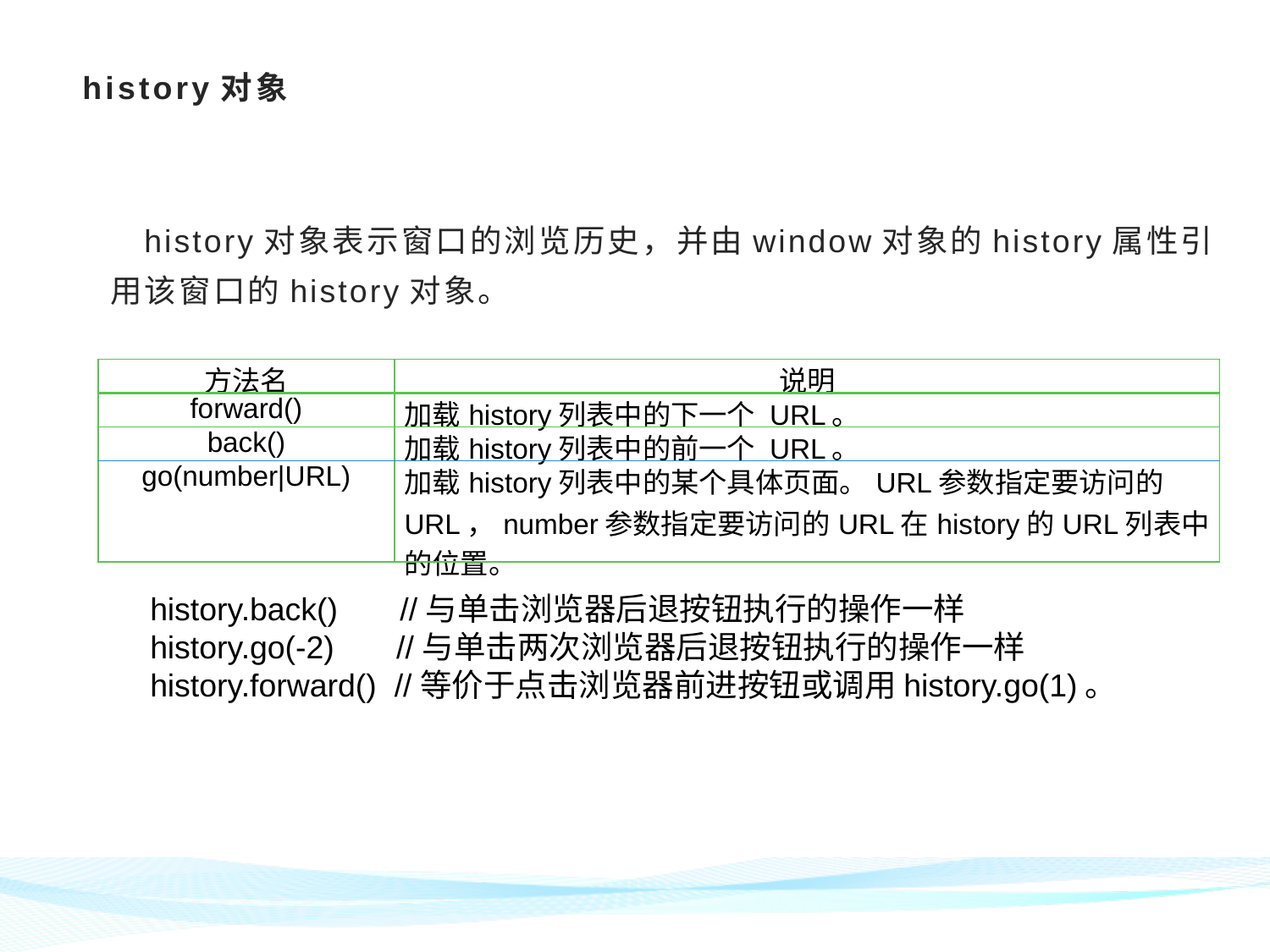

# history对象
     history对象表示窗口的浏览历史，并由window对象的history属性引用该窗口的history对象。
| 方法名 | 说明 |
| --- | --- |
| forward() | 加载history列表中的下一个 URL。 |
| back() | 加载history列表中的前一个 URL。 |
| go(number|URL) | 加载history列表中的某个具体页面。URL参数指定要访问的URL，number参数指定要访问的URL在history的URL列表中的位置。 |
history.back()       //与单击浏览器后退按钮执行的操作一样
history.go(-2)       //与单击两次浏览器后退按钮执行的操作一样
history.forward()  //等价于点击浏览器前进按钮或调用history.go(1)。